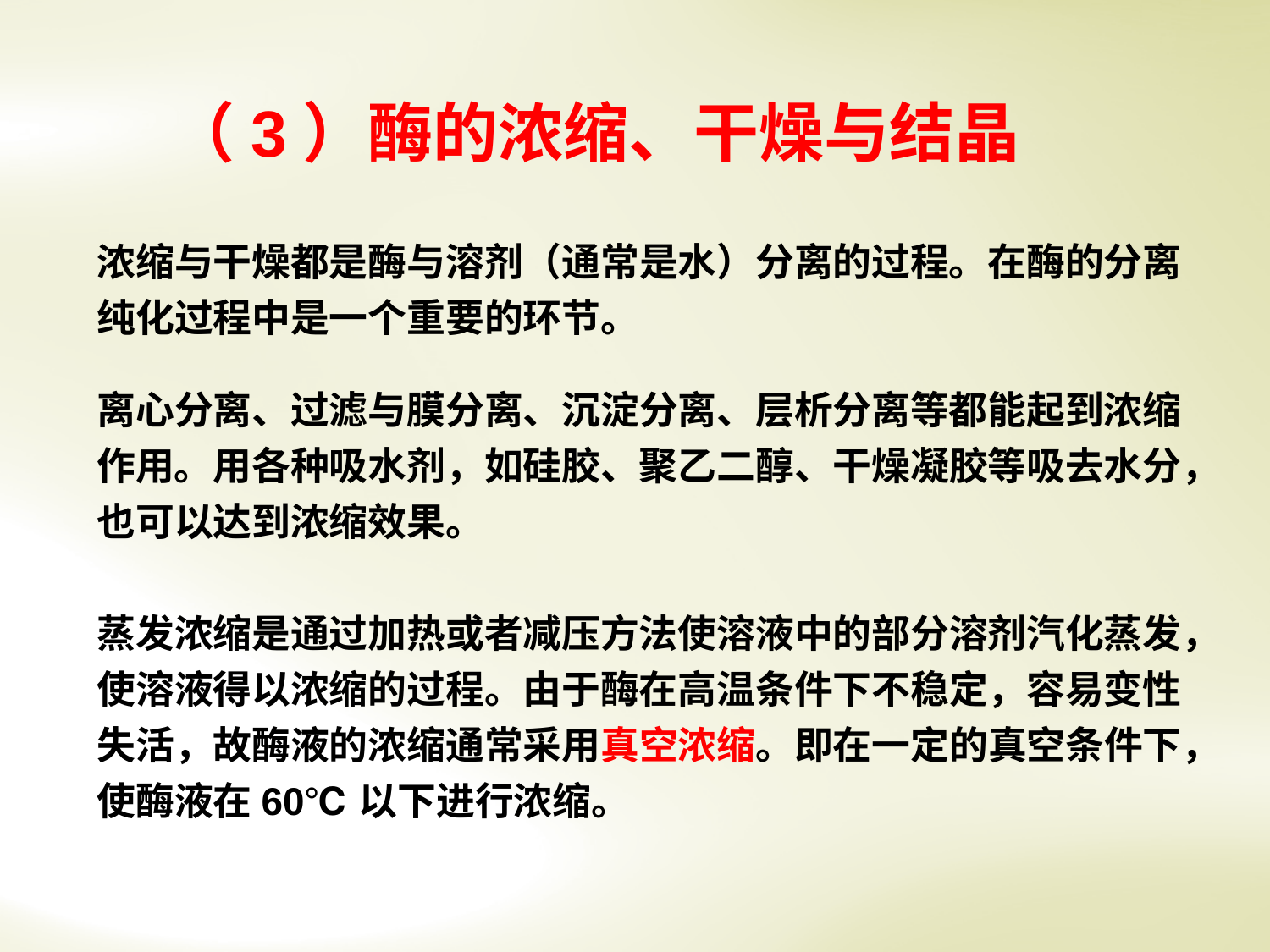

# （3）酶的浓缩、干燥与结晶
浓缩与干燥都是酶与溶剂（通常是水）分离的过程。在酶的分离纯化过程中是一个重要的环节。
离心分离、过滤与膜分离、沉淀分离、层析分离等都能起到浓缩作用。用各种吸水剂，如硅胶、聚乙二醇、干燥凝胶等吸去水分，也可以达到浓缩效果。

蒸发浓缩是通过加热或者减压方法使溶液中的部分溶剂汽化蒸发，使溶液得以浓缩的过程。由于酶在高温条件下不稳定，容易变性失活，故酶液的浓缩通常采用真空浓缩。即在一定的真空条件下，使酶液在60℃以下进行浓缩。